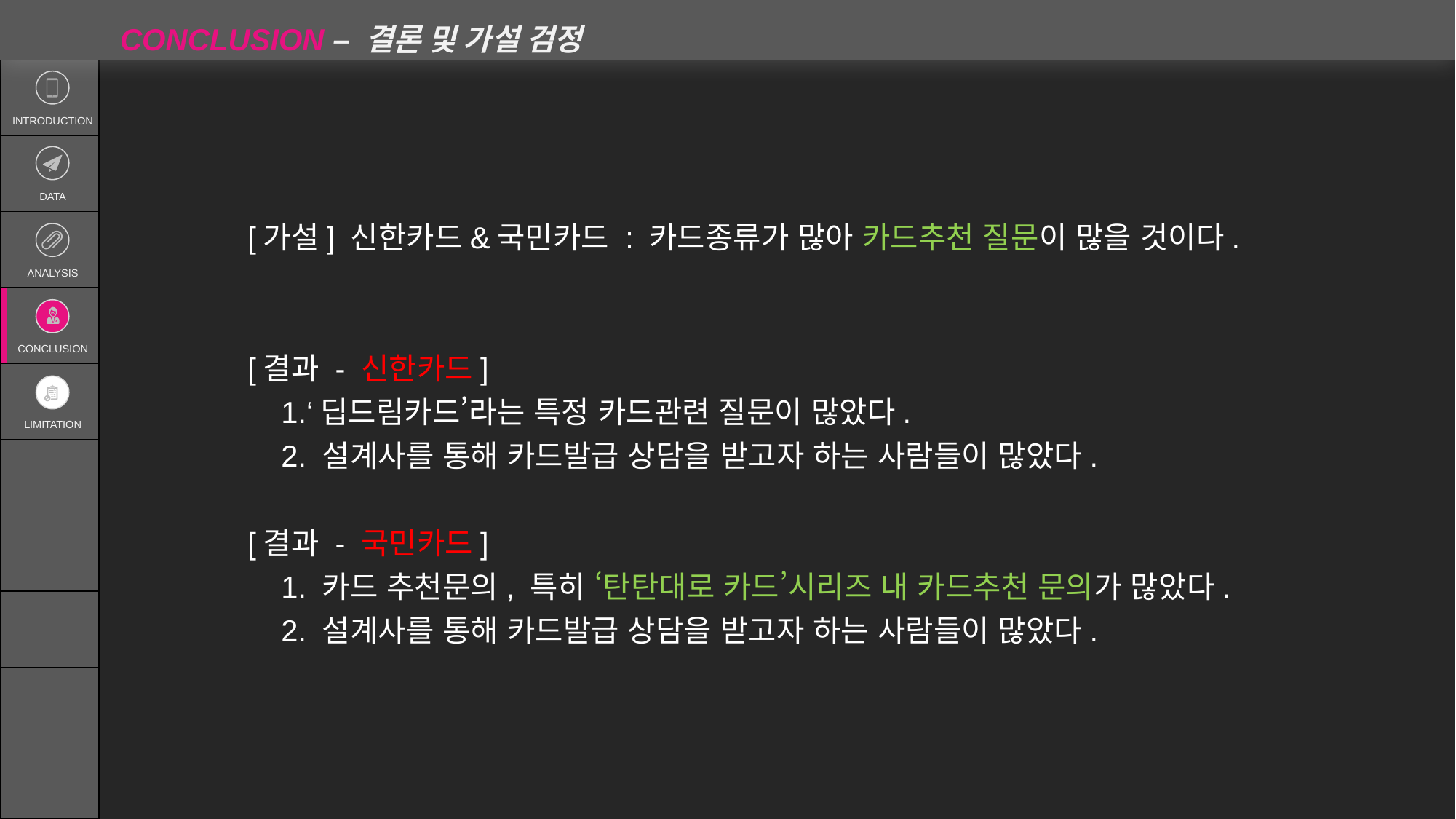

CONCLUSION – 결론 및 가설 검정
|  | INTRODUCTION |
| --- | --- |
|  | DATA |
|  | ANALYSIS |
|  | CONCLUSION |
|  | LIMITATION |
|  |  |
|  |  |
|  |  |
|  |  |
|  |  |

[가설] 신한카드&국민카드 : 카드종류가 많아 카드추천 질문이 많을 것이다.
[결과 - 신한카드]
    1.‘딥드림카드’라는 특정 카드관련 질문이 많았다.
    2. 설계사를 통해 카드발급 상담을 받고자 하는 사람들이 많았다.
[결과 - 국민카드]
    1. 카드 추천문의, 특히 ‘탄탄대로 카드’시리즈 내 카드추천 문의가 많았다.
    2. 설계사를 통해 카드발급 상담을 받고자 하는 사람들이 많았다.